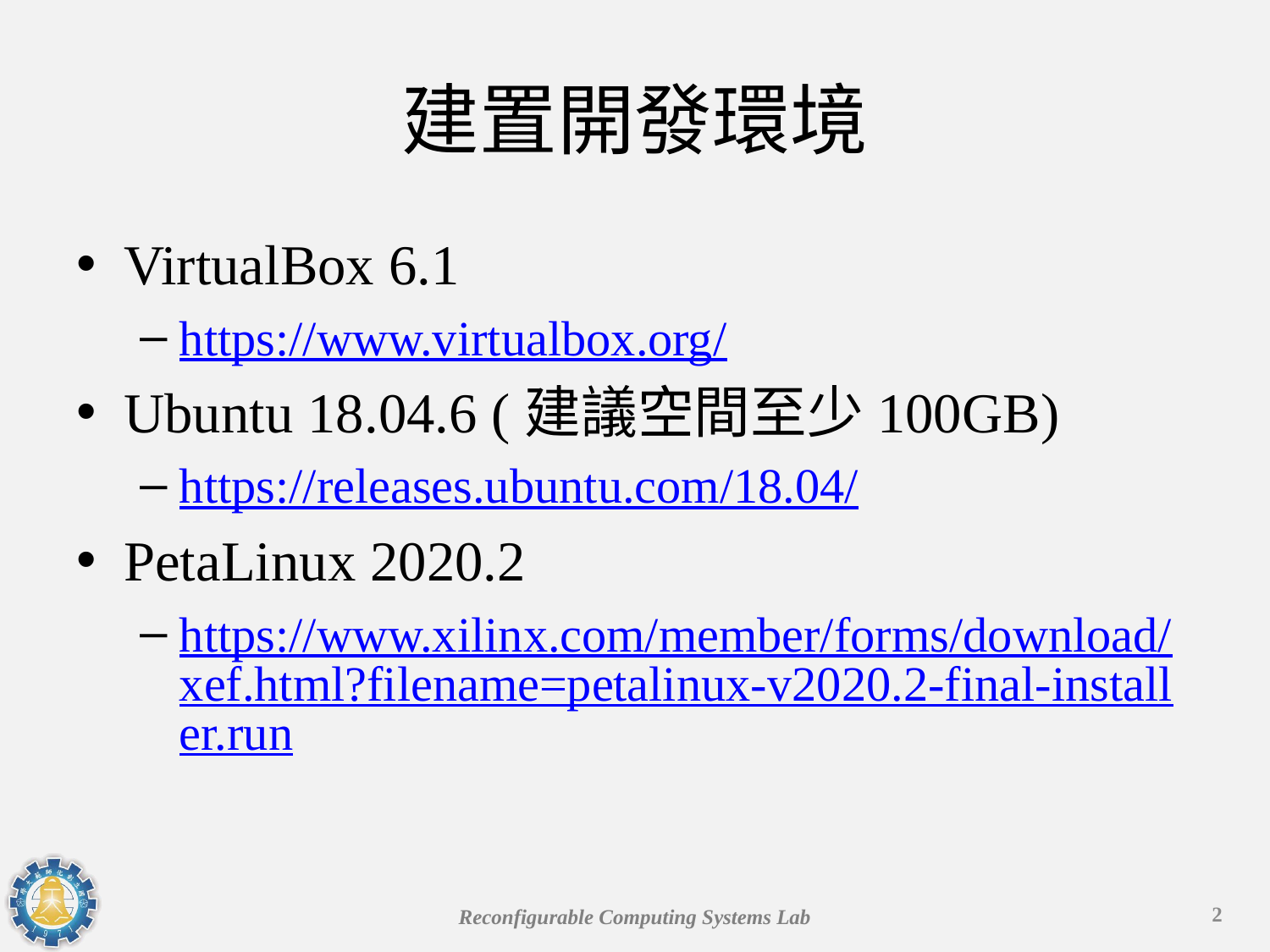

# 建置開發環境
VirtualBox 6.1
https://www.virtualbox.org/
Ubuntu 18.04.6 (建議空間至少100GB)
https://releases.ubuntu.com/18.04/
PetaLinux 2020.2
https://www.xilinx.com/member/forms/download/xef.html?filename=petalinux-v2020.2-final-installer.run
2